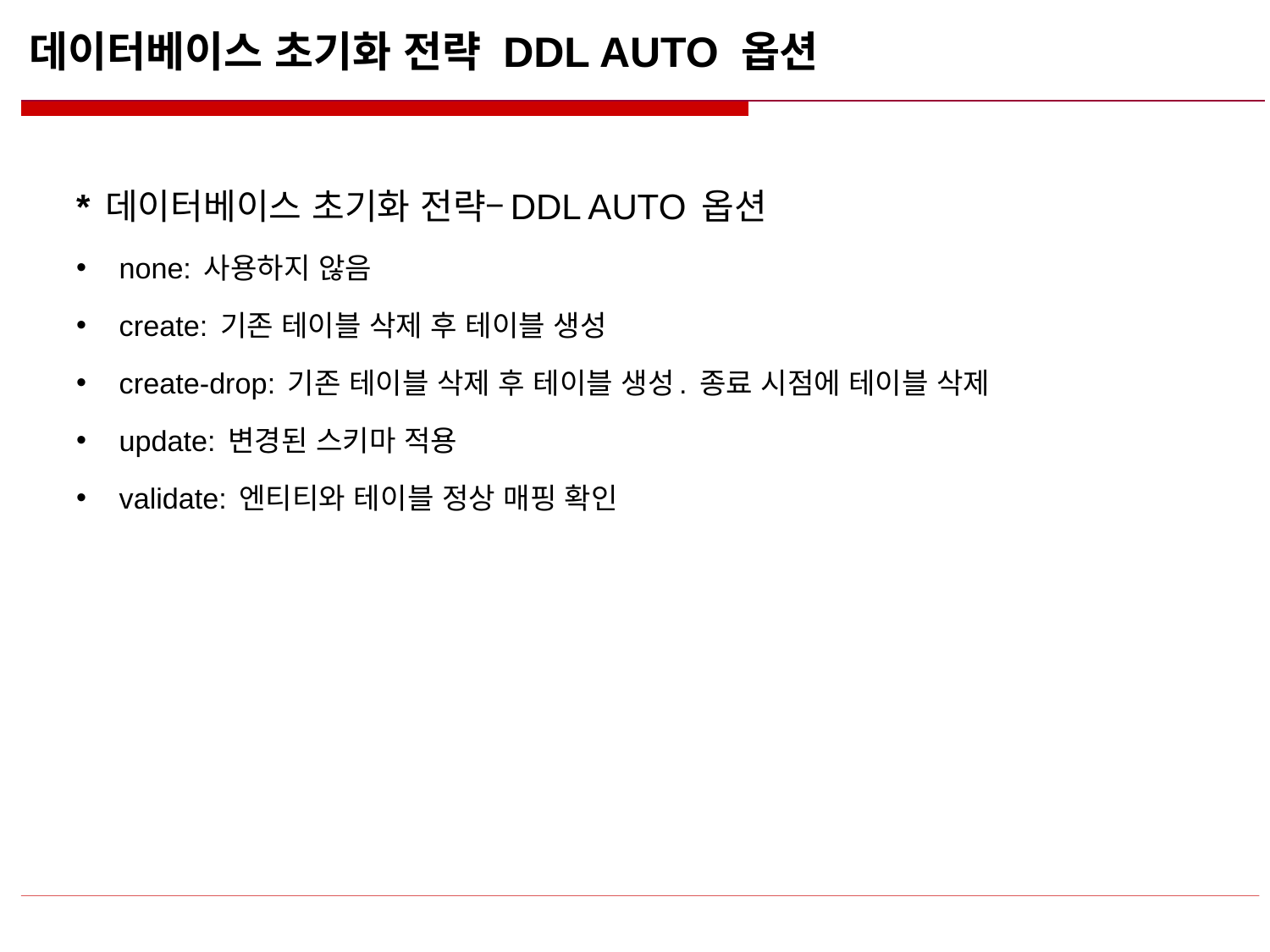

# 데이터베이스 초기화 전략 DDL AUTO 옵션
* 데이터베이스 초기화 전략–DDL AUTO 옵션
none: 사용하지 않음
create: 기존 테이블 삭제 후 테이블 생성
create-drop: 기존 테이블 삭제 후 테이블 생성. 종료 시점에 테이블 삭제
update: 변경된 스키마 적용
validate: 엔티티와 테이블 정상 매핑 확인